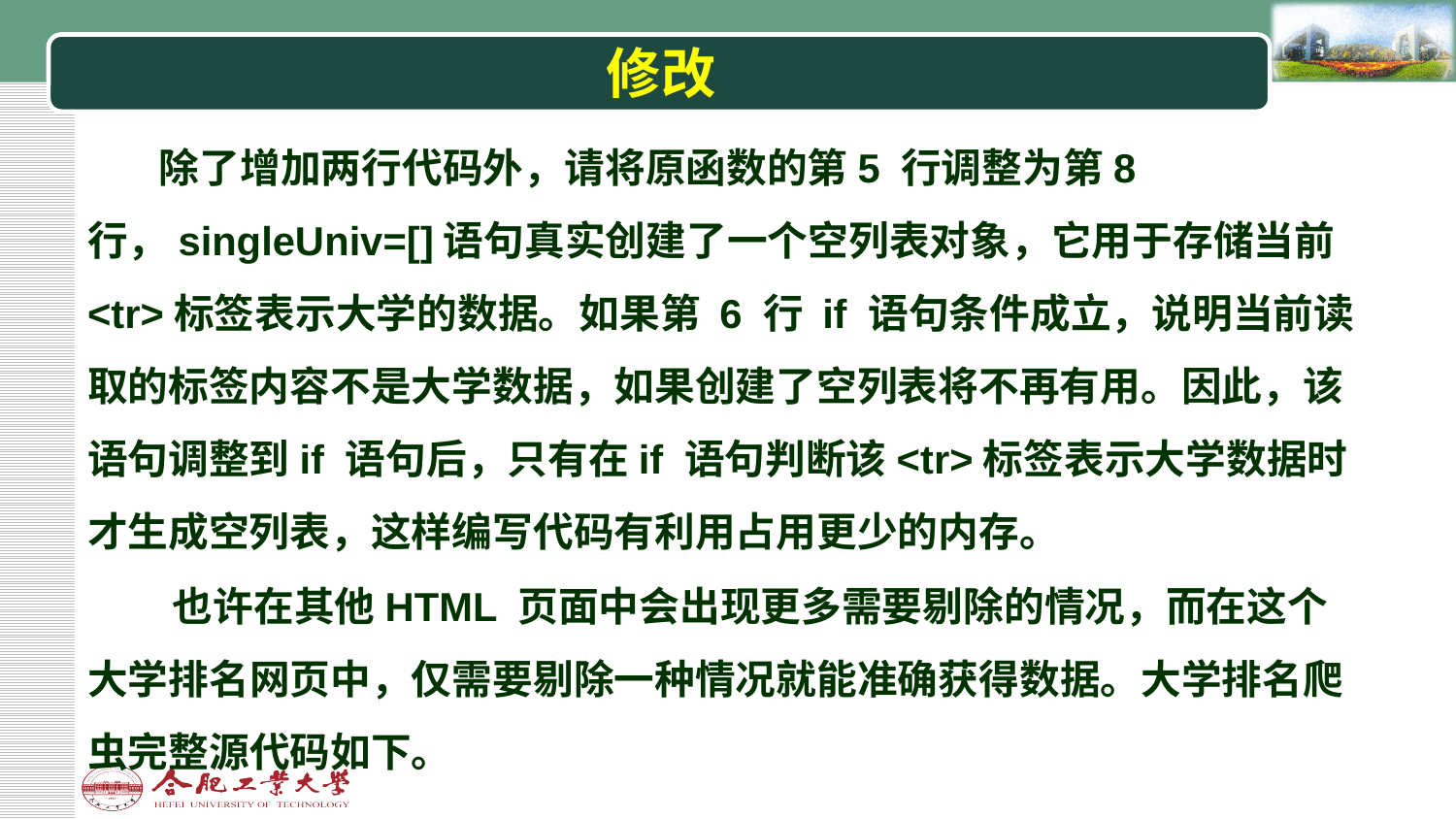

# 修改
除了增加两行代码外，请将原函数的第5 行调整为第8 行，singleUniv=[]语句真实创建了一个空列表对象，它用于存储当前<tr>标签表示大学的数据。如果第 6 行 if 语句条件成立，说明当前读取的标签内容不是大学数据，如果创建了空列表将不再有用。因此，该语句调整到if 语句后，只有在if 语句判断该<tr>标签表示大学数据时才生成空列表，这样编写代码有利用占用更少的内存。
也许在其他HTML 页面中会出现更多需要剔除的情况，而在这个大学排名网页中，仅需要剔除一种情况就能准确获得数据。大学排名爬虫完整源代码如下。